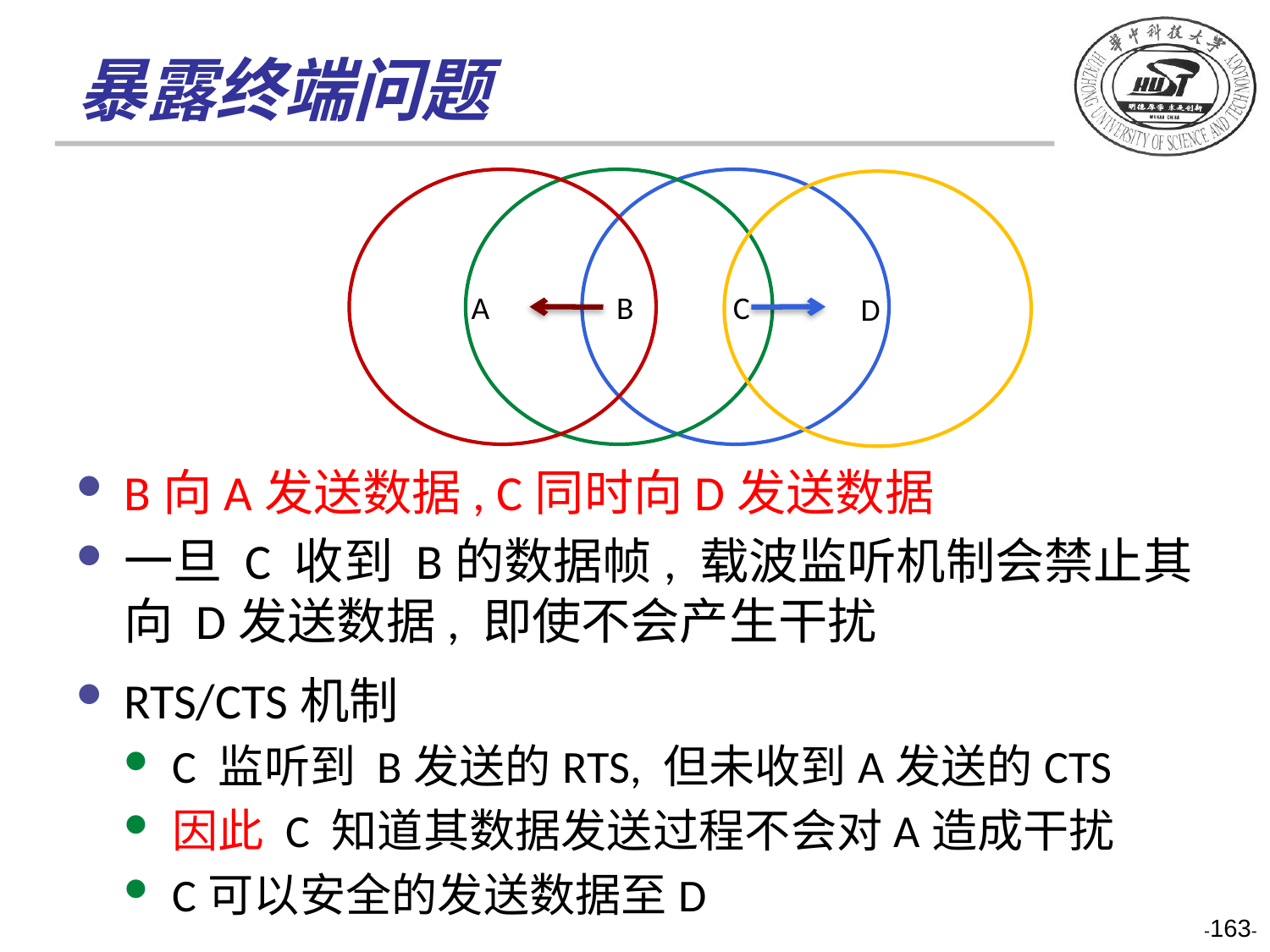

# 暴露终端问题
         A
             B
             C
           D
B向A发送数据, C同时向D发送数据
一旦 C 收到 B的数据帧, 载波监听机制会禁止其向 D发送数据, 即使不会产生干扰
RTS/CTS机制
C 监听到 B发送的RTS, 但未收到A发送的CTS
因此 C 知道其数据发送过程不会对A造成干扰
C可以安全的发送数据至D
-163-